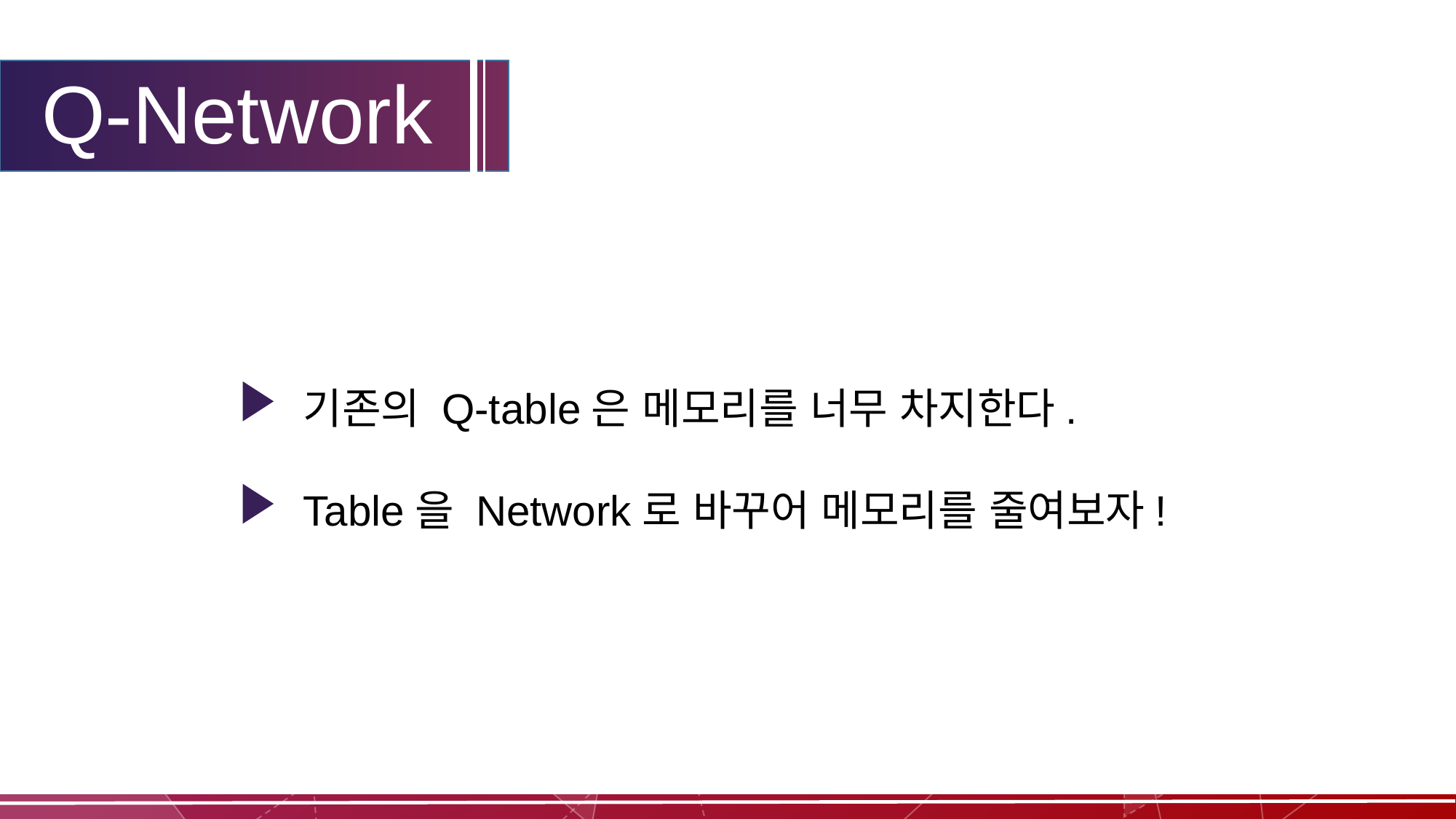

Q-Network
기존의 Q-table은 메모리를 너무 차지한다.

Table을 Network로 바꾸어 메모리를 줄여보자!